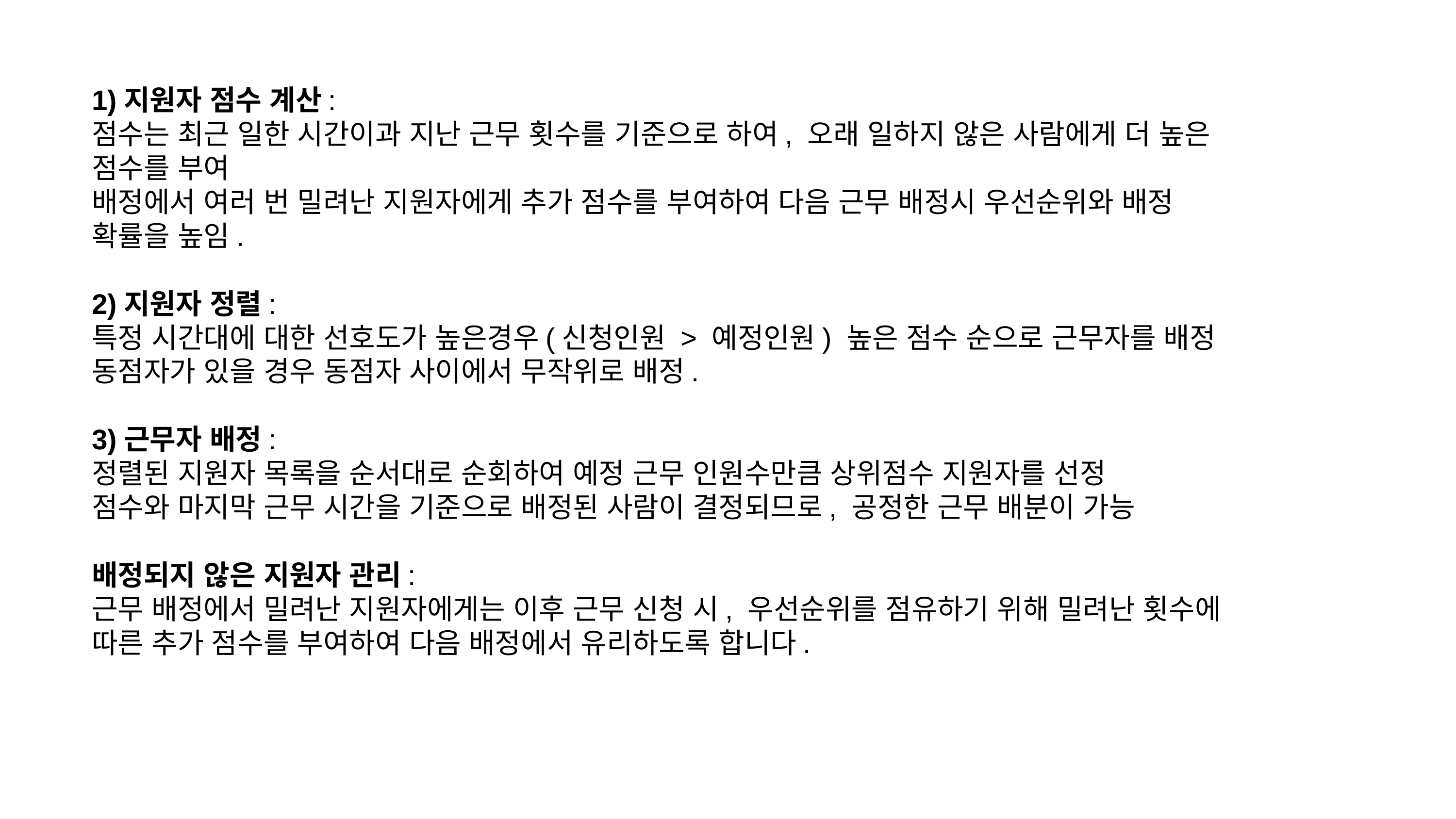

1)지원자 점수 계산:
점수는 최근 일한 시간이과 지난 근무 횟수를 기준으로 하여, 오래 일하지 않은 사람에게 더 높은 점수를 부여
배정에서 여러 번 밀려난 지원자에게 추가 점수를 부여하여 다음 근무 배정시 우선순위와 배정 확률을 높임.

2)지원자 정렬:
특정 시간대에 대한 선호도가 높은경우(신청인원 > 예정인원) 높은 점수 순으로 근무자를 배정
동점자가 있을 경우 동점자 사이에서 무작위로 배정.

3)근무자 배정:
정렬된 지원자 목록을 순서대로 순회하여 예정 근무 인원수만큼 상위점수 지원자를 선정
점수와 마지막 근무 시간을 기준으로 배정된 사람이 결정되므로, 공정한 근무 배분이 가능

배정되지 않은 지원자 관리:
근무 배정에서 밀려난 지원자에게는 이후 근무 신청 시, 우선순위를 점유하기 위해 밀려난 횟수에 따른 추가 점수를 부여하여 다음 배정에서 유리하도록 합니다.